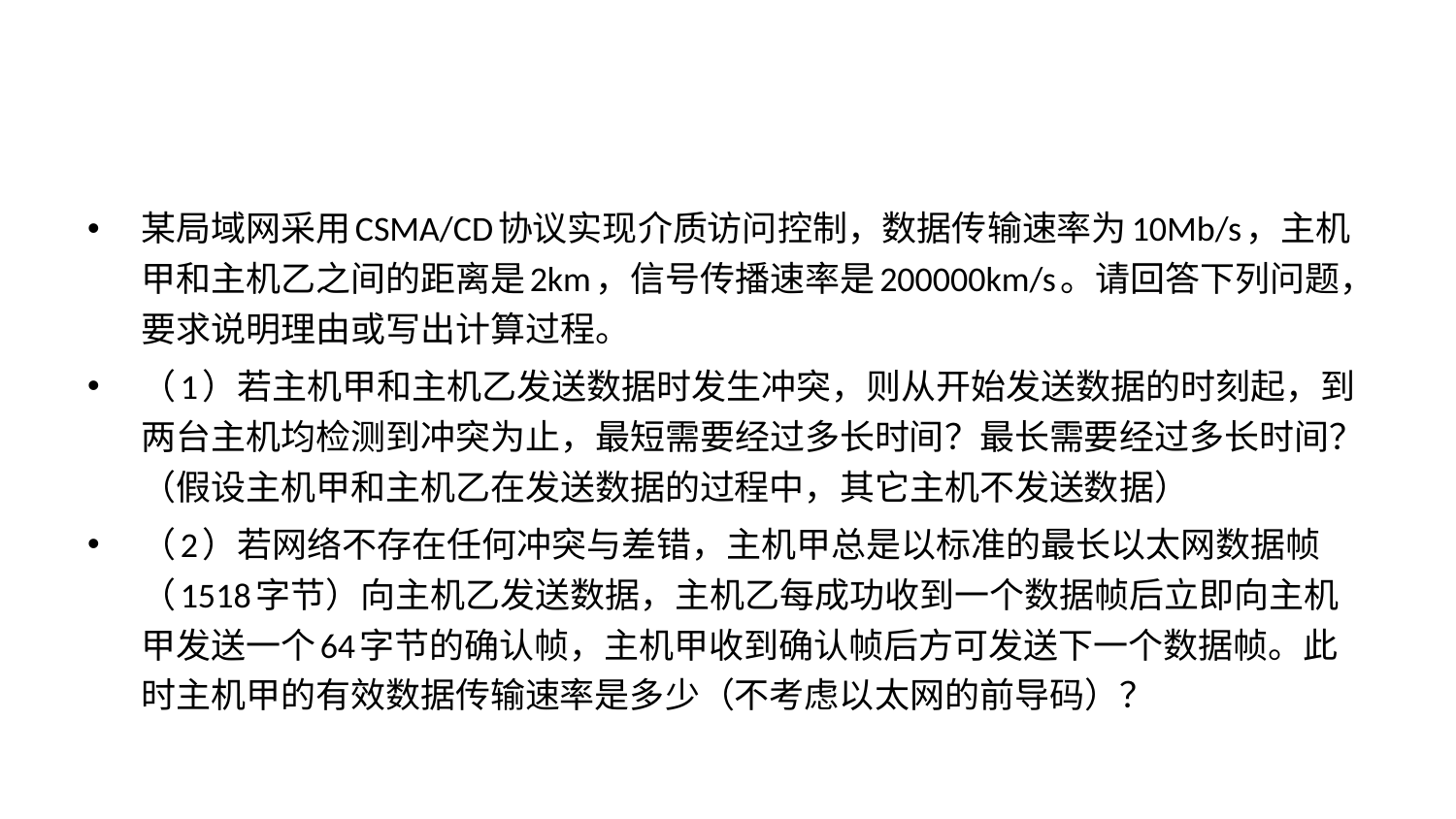

#
某局域网采用CSMA/CD协议实现介质访问控制，数据传输速率为10Mb/s，主机甲和主机乙之间的距离是2km，信号传播速率是200000km/s。请回答下列问题，要求说明理由或写出计算过程。
（1）若主机甲和主机乙发送数据时发生冲突，则从开始发送数据的时刻起，到两台主机均检测到冲突为止，最短需要经过多长时间？最长需要经过多长时间？（假设主机甲和主机乙在发送数据的过程中，其它主机不发送数据）
（2）若网络不存在任何冲突与差错，主机甲总是以标准的最长以太网数据帧（1518字节）向主机乙发送数据，主机乙每成功收到一个数据帧后立即向主机甲发送一个64字节的确认帧，主机甲收到确认帧后方可发送下一个数据帧。此时主机甲的有效数据传输速率是多少（不考虑以太网的前导码）？